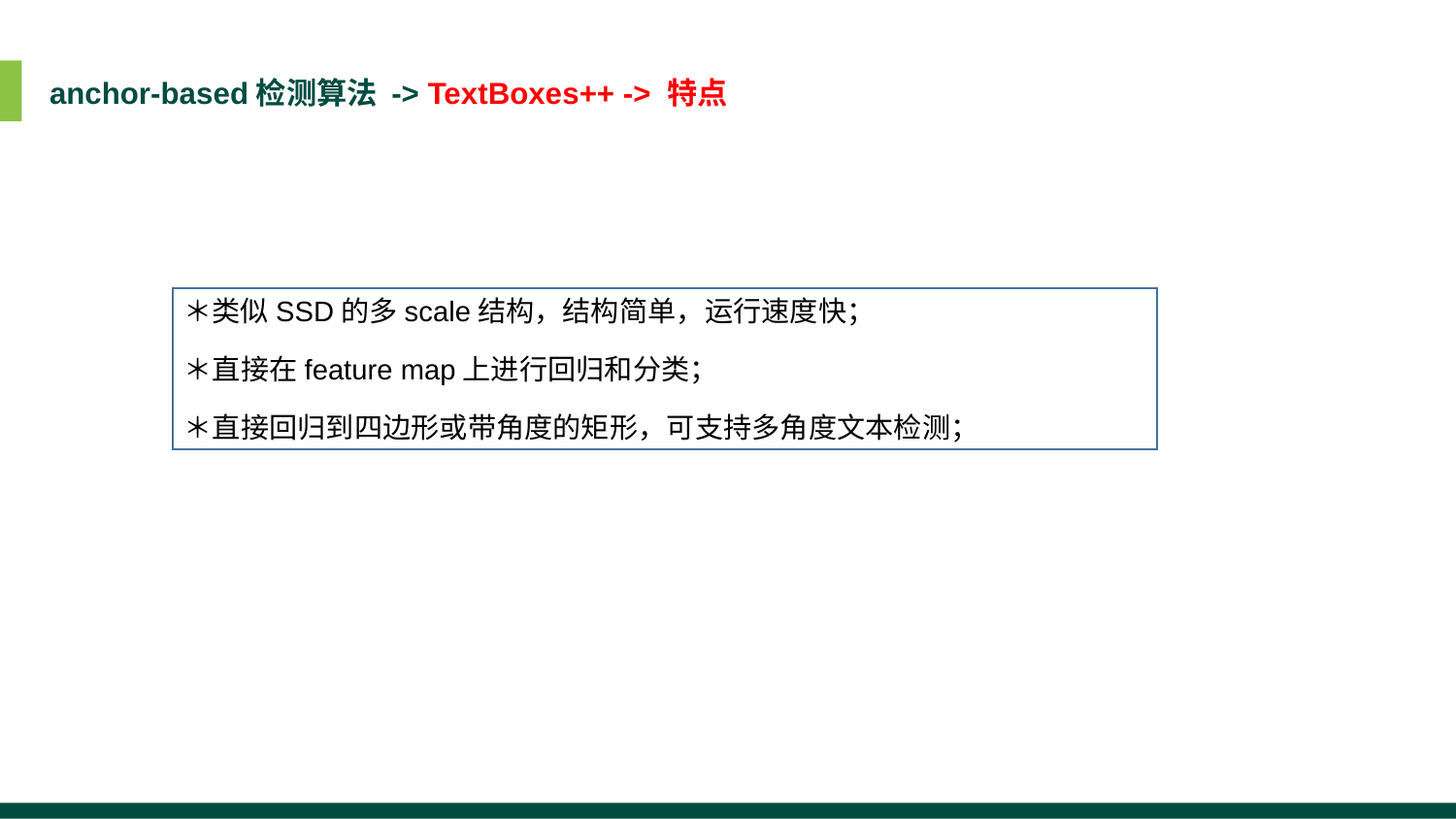

anchor-based检测算法 -> TextBoxes++ -> 特点
＊类似SSD的多scale结构，结构简单，运行速度快；
＊直接在feature map上进行回归和分类；
＊直接回归到四边形或带角度的矩形，可支持多角度文本检测；